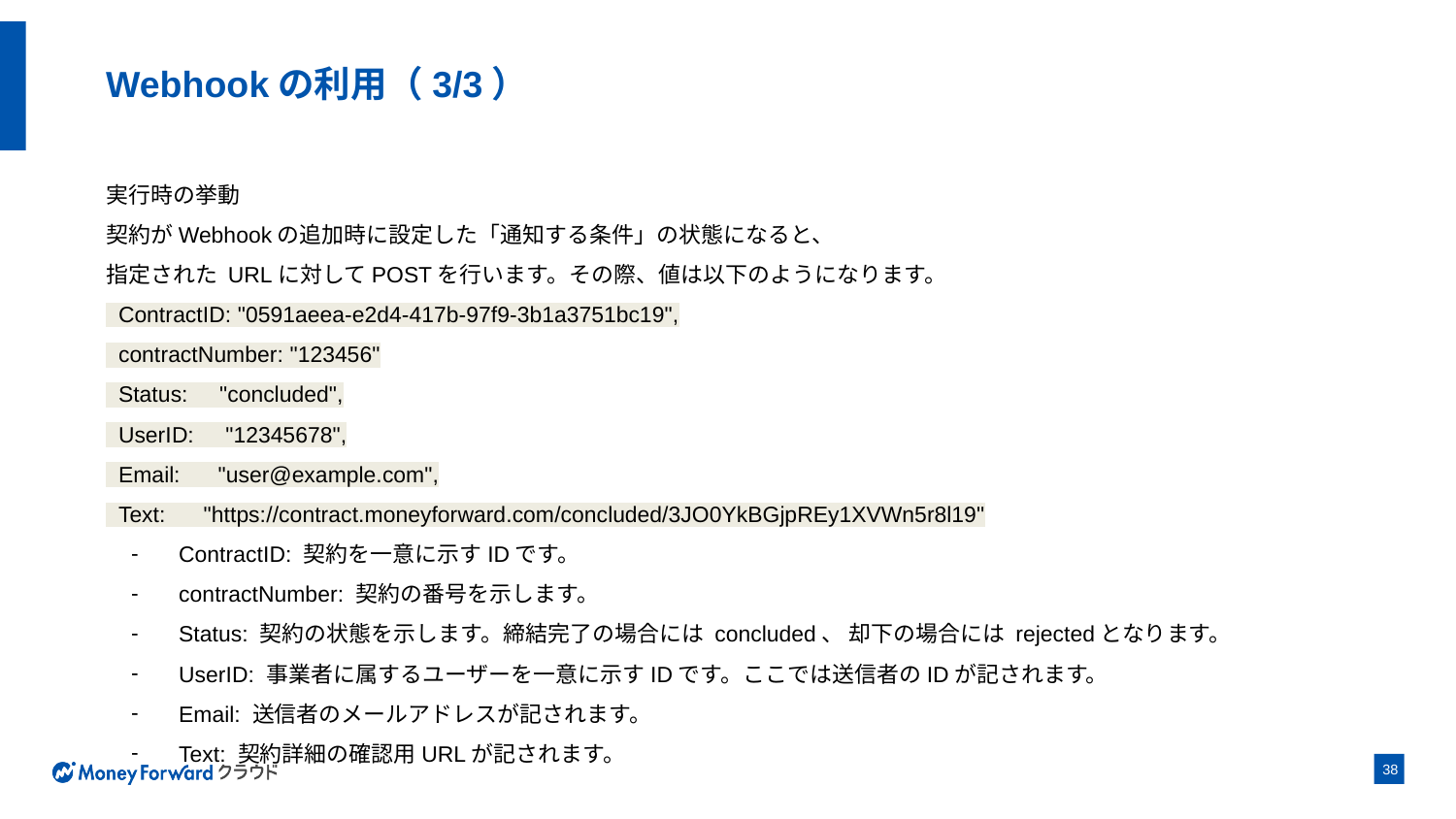

# Webhookの利用（3/3）
実行時の挙動
契約がWebhookの追加時に設定した「通知する条件」の状態になると、
指定された URLに対してPOSTを行います。その際、値は以下のようになります。
  ContractID: "0591aeea-e2d4-417b-97f9-3b1a3751bc19",
  contractNumber: "123456"
  Status:     "concluded",
  UserID:     "12345678",
  Email:      "user@example.com",
  Text:      "https://contract.moneyforward.com/concluded/3JO0YkBGjpREy1XVWn5r8l19"
ContractID: 契約を一意に示すIDです。
contractNumber: 契約の番号を示します。
Status: 契約の状態を示します。締結完了の場合には concluded、 却下の場合には rejectedとなります。
UserID: 事業者に属するユーザーを一意に示すIDです。ここでは送信者のIDが記されます。
Email: 送信者のメールアドレスが記されます。
Text: 契約詳細の確認用URLが記されます。
38